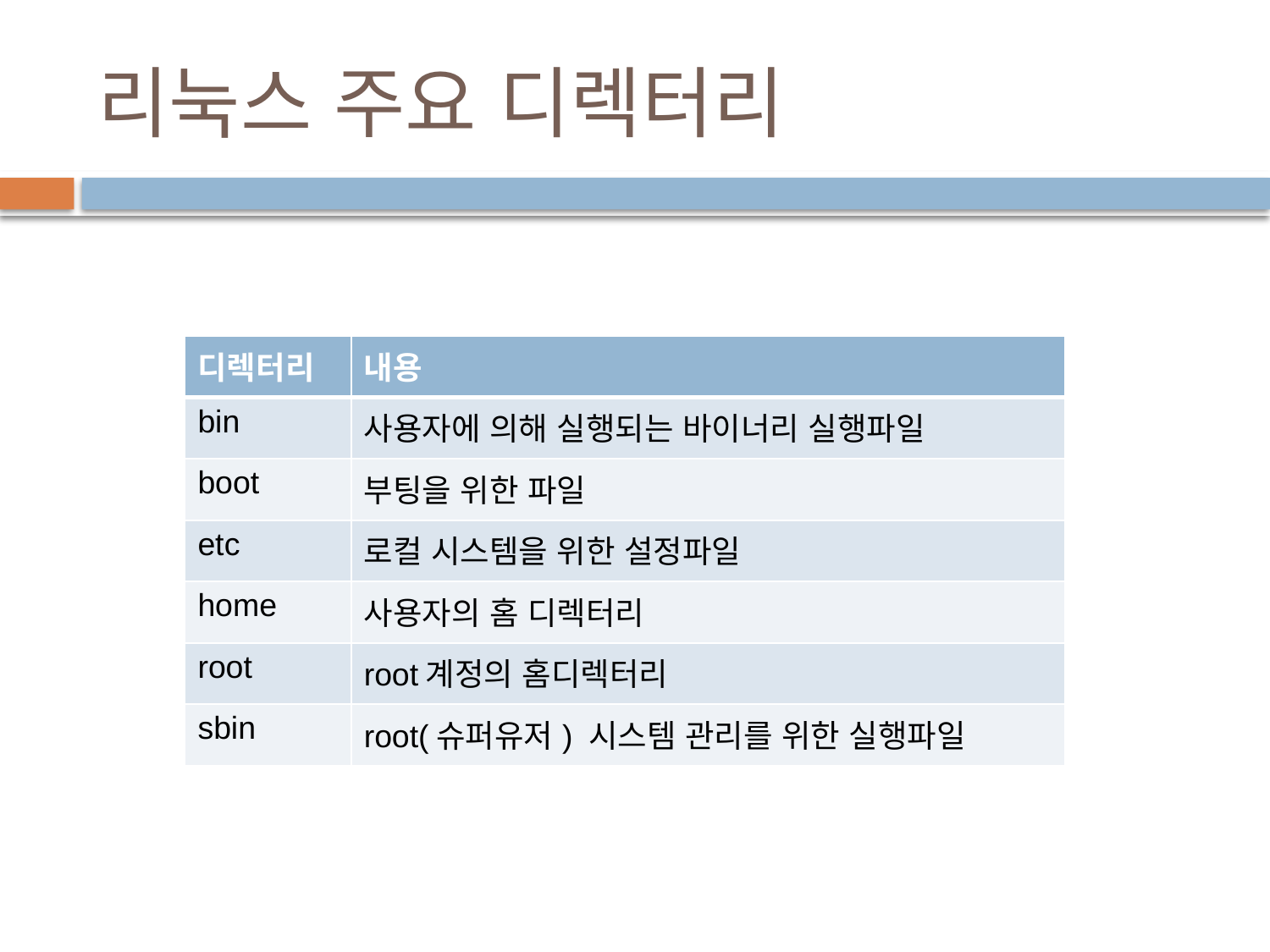

# 리눅스 주요 디렉터리
| 디렉터리 | 내용 |
| --- | --- |
| bin | 사용자에 의해 실행되는 바이너리 실행파일 |
| boot | 부팅을 위한 파일 |
| etc | 로컬 시스템을 위한 설정파일 |
| home | 사용자의 홈 디렉터리 |
| root | root계정의 홈디렉터리 |
| sbin | root(슈퍼유저) 시스템 관리를 위한 실행파일 |